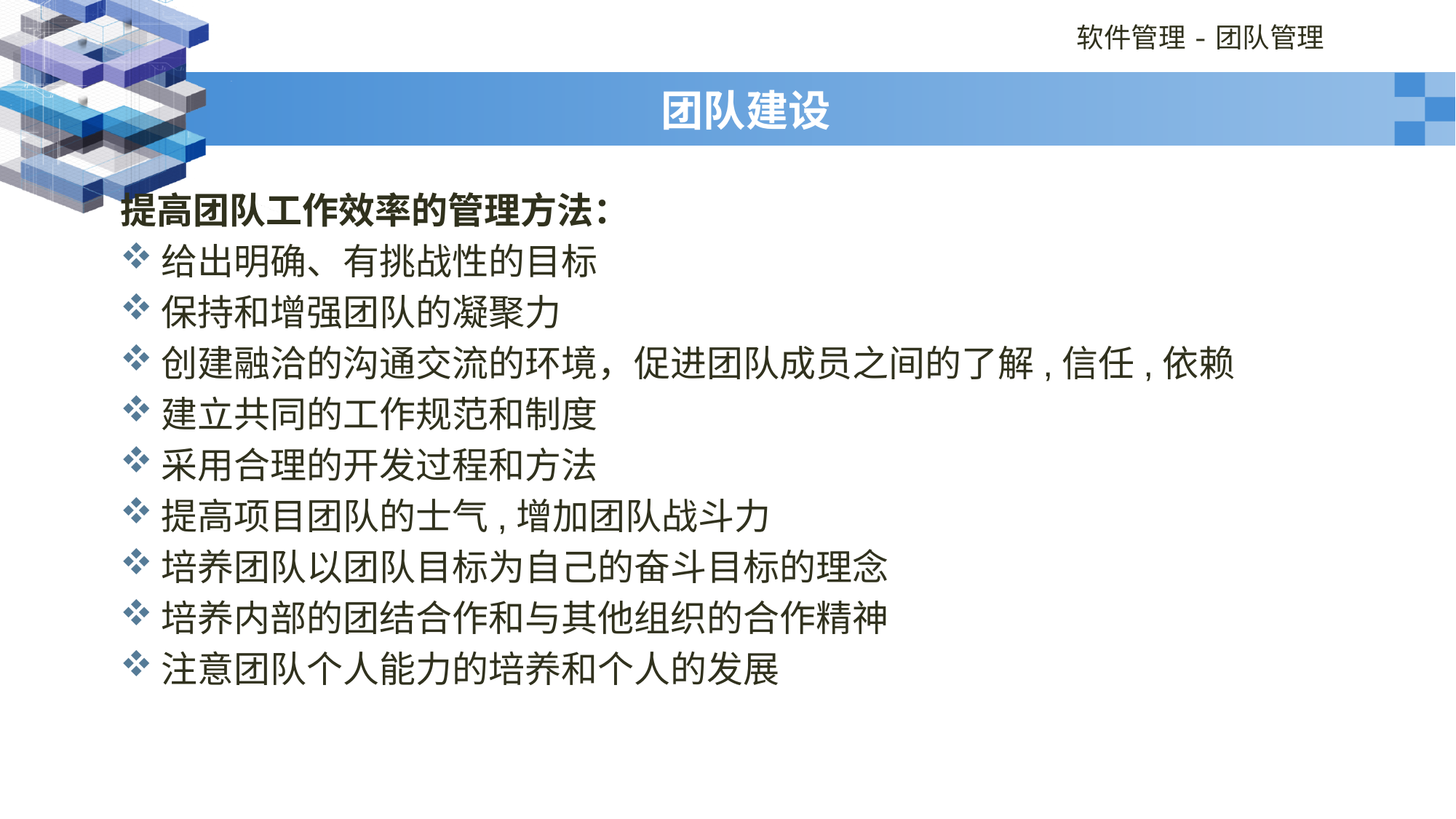

# 团队建设
提高团队工作效率的管理方法：
给出明确、有挑战性的目标
保持和增强团队的凝聚力
创建融洽的沟通交流的环境，促进团队成员之间的了解,信任,依赖
建立共同的工作规范和制度
采用合理的开发过程和方法
提高项目团队的士气,增加团队战斗力
培养团队以团队目标为自己的奋斗目标的理念
培养内部的团结合作和与其他组织的合作精神
注意团队个人能力的培养和个人的发展